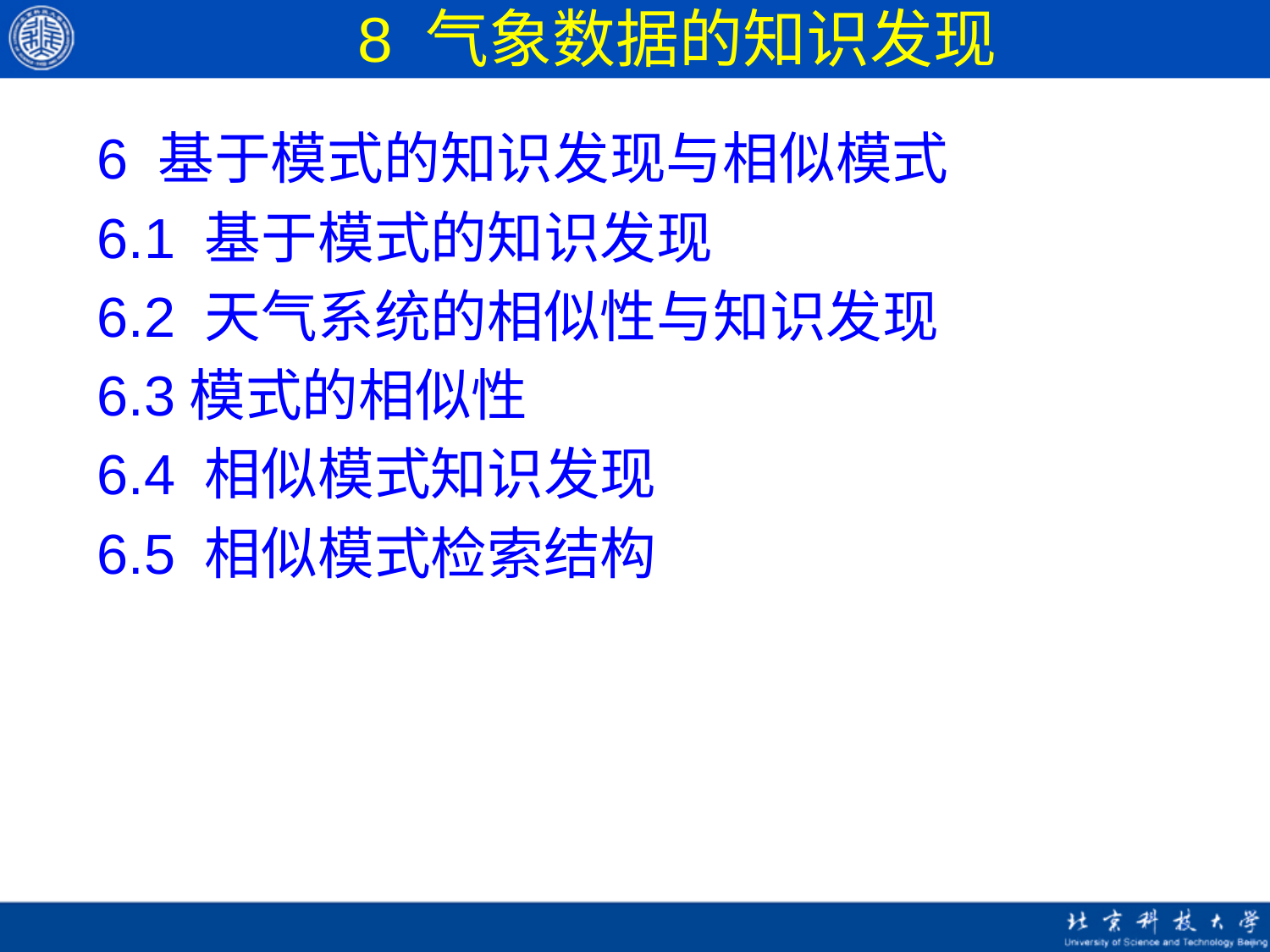

# 8 气象数据的知识发现
6 基于模式的知识发现与相似模式
6.1 基于模式的知识发现
6.2 天气系统的相似性与知识发现
6.3模式的相似性
6.4 相似模式知识发现
6.5 相似模式检索结构